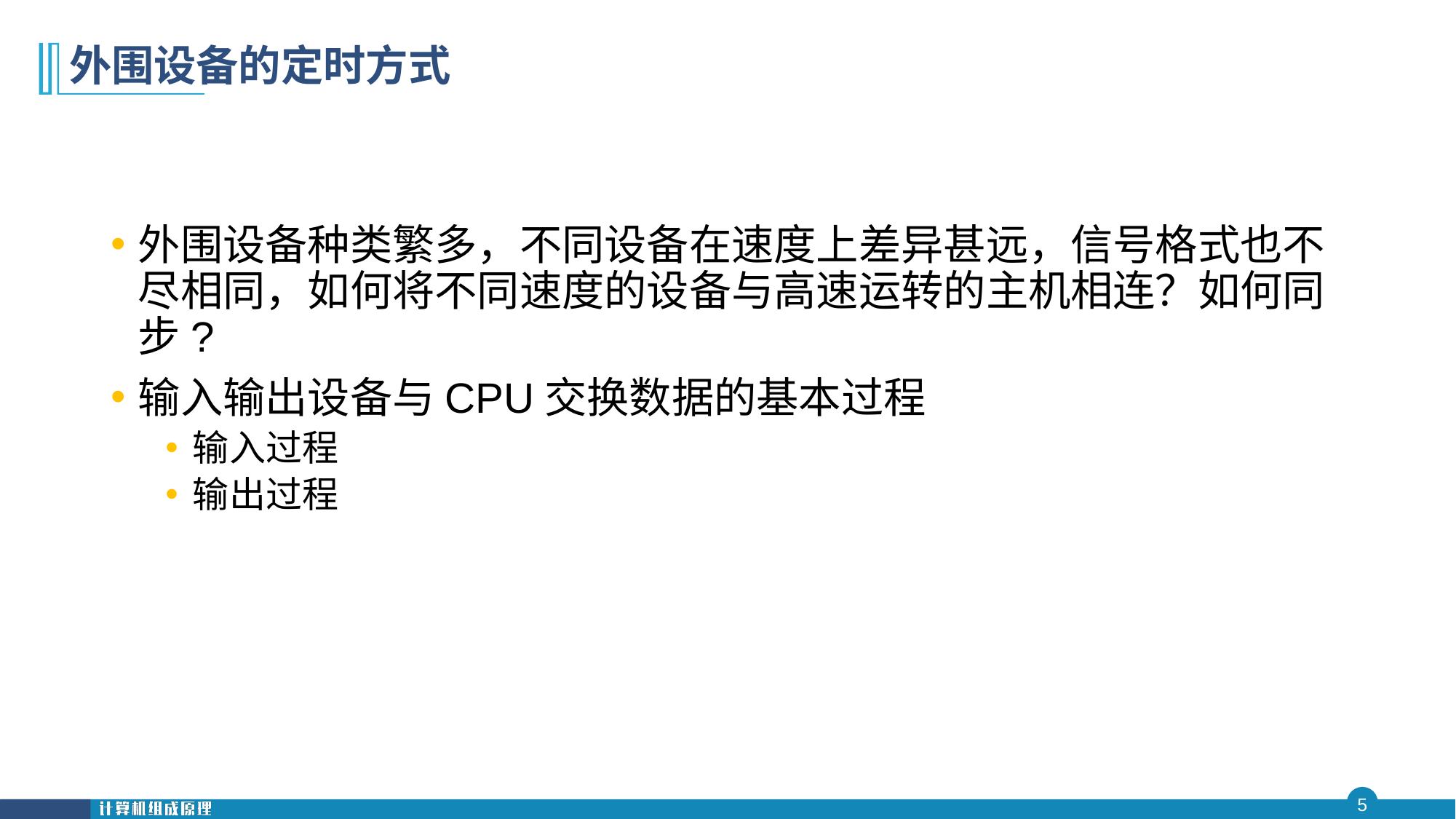

# 外围设备的定时方式
外围设备种类繁多，不同设备在速度上差异甚远，信号格式也不尽相同，如何将不同速度的设备与高速运转的主机相连？如何同步?
输入输出设备与CPU交换数据的基本过程
输入过程
输出过程